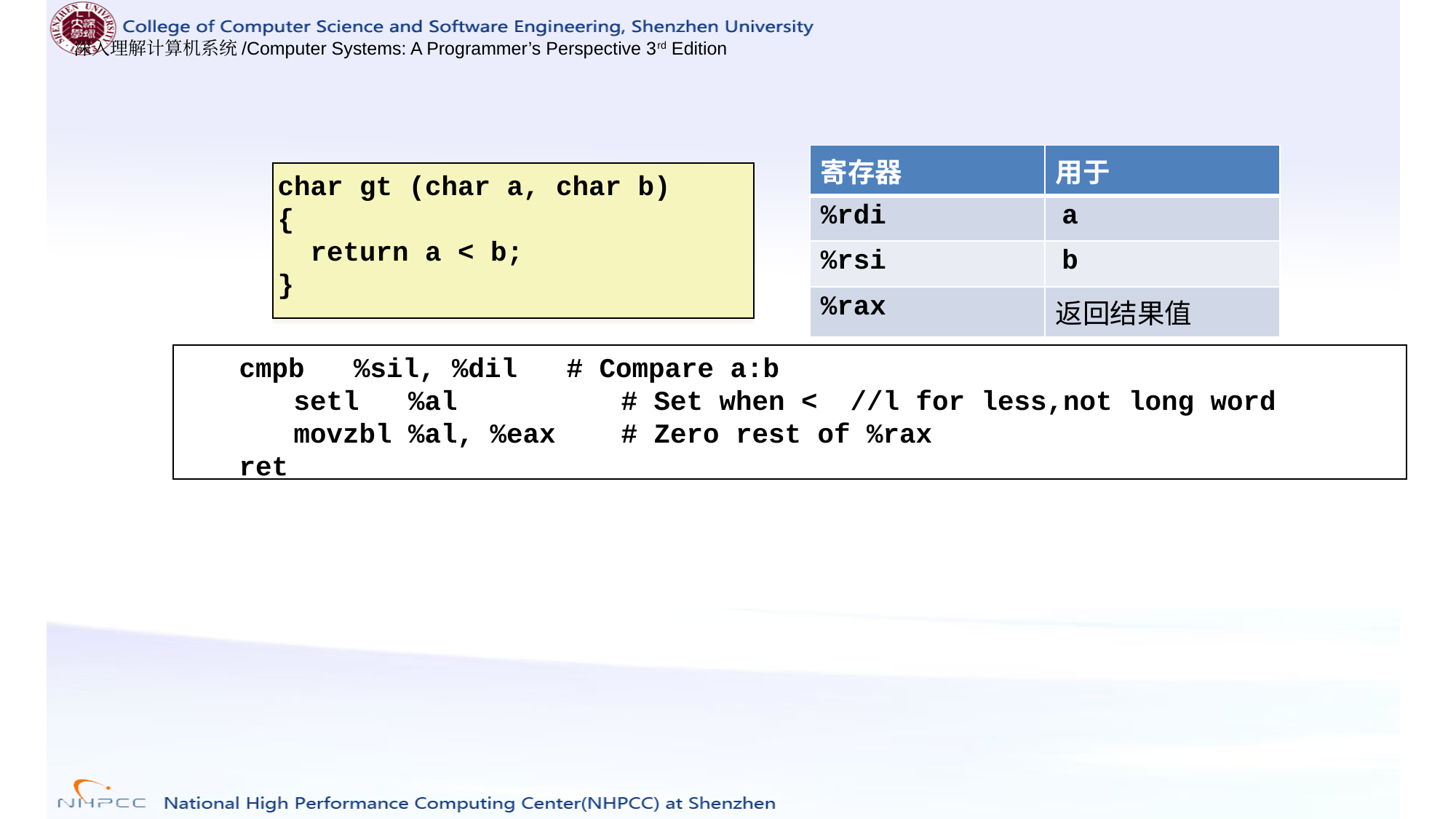

| 寄存器 | 用于 |
| --- | --- |
| %rdi | a |
| %rsi | b |
| %rax | 返回结果值 |
char gt (char a, char b)
{
  return a < b;
}
 	cmpb   %sil, %dil   # Compare a:b
	setl   %al          # Set when <  //l for less,not long word
	movzbl %al, %eax    # Zero rest of %rax
	ret